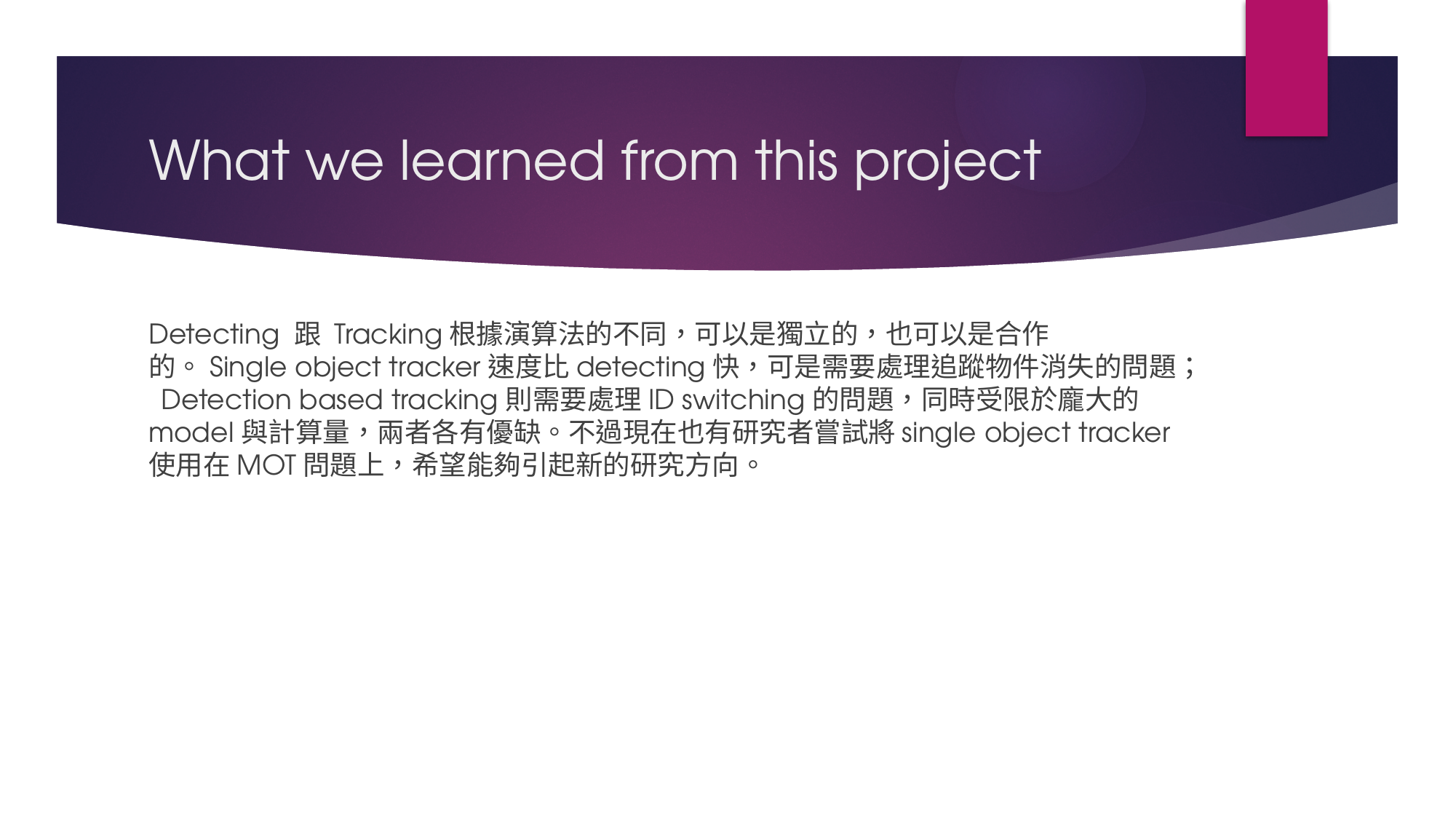

# What we learned from this project
Detecting 跟 Tracking根據演算法的不同，可以是獨立的，也可以是合作的。Single object tracker速度比detecting快，可是需要處理追蹤物件消失的問題； Detection based tracking則需要處理ID switching的問題，同時受限於龐大的model與計算量，兩者各有優缺。不過現在也有研究者嘗試將single object tracker使用在MOT問題上，希望能夠引起新的研究方向。